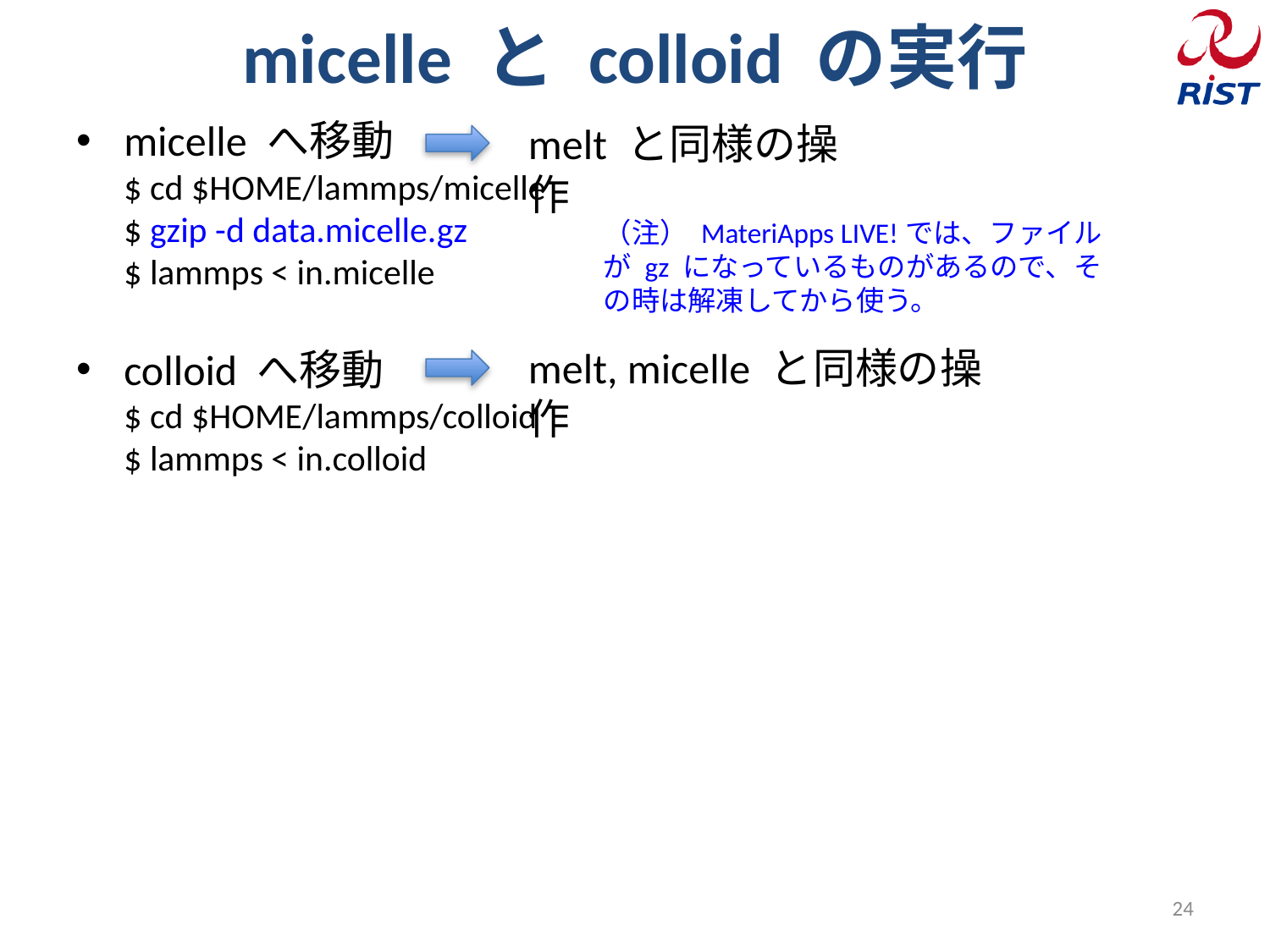

# micelle と colloid の実行
micelle へ移動
$ cd $HOME/lammps/micelle
$ gzip -d data.micelle.gz
$ lammps < in.micelle
colloid へ移動
$ cd $HOME/lammps/colloid
$ lammps < in.colloid

melt と同様の操作

（注） MateriApps LIVE!では、ファイルが gz になっているものがあるので、その時は解凍してから使う。
melt, micelle と同様の操作

24